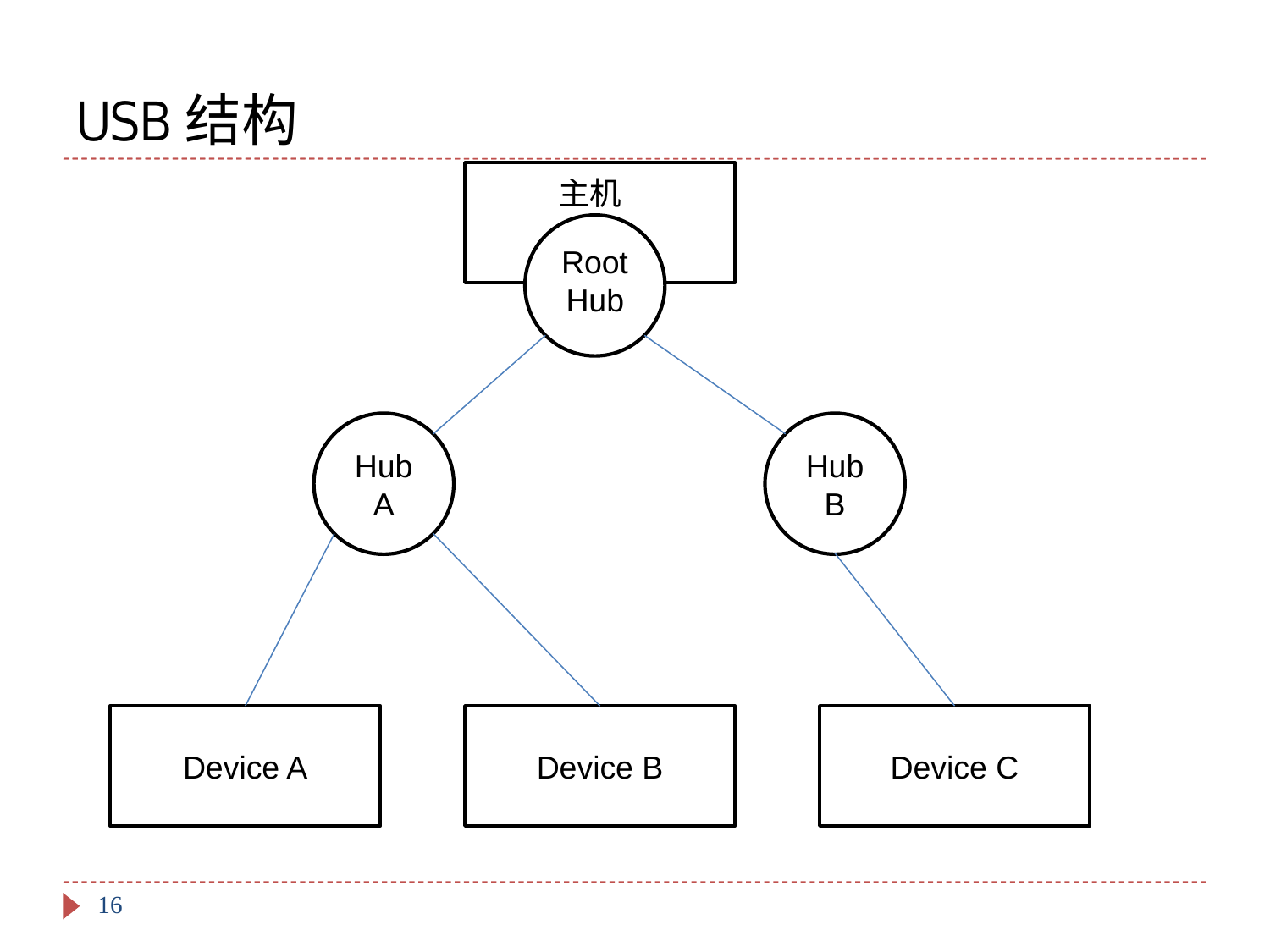

# USB结构

主机
Root
Hub
Hub A
Hub B
Device A
Device B
Device C
16